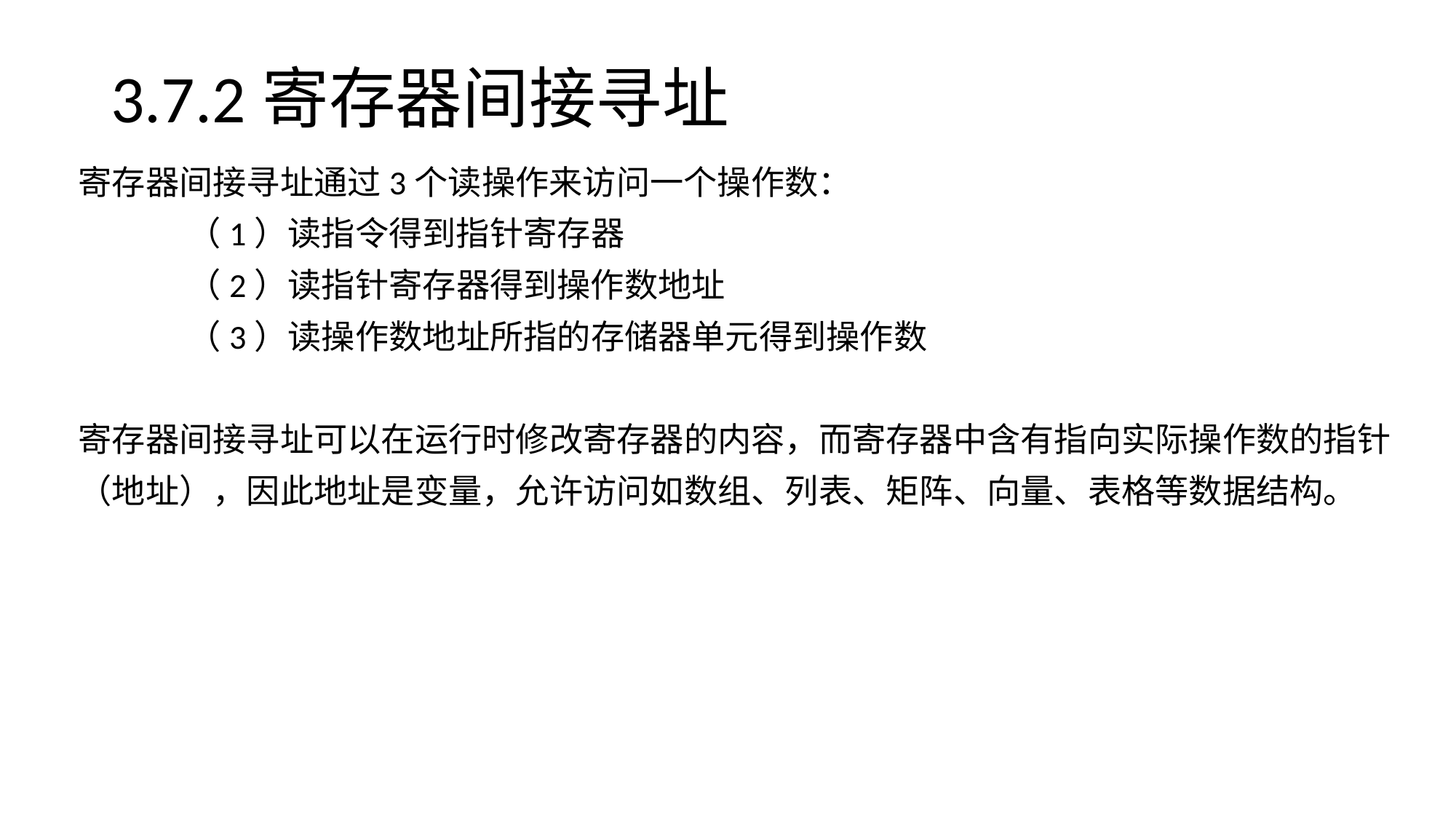

# 3.7.2寄存器间接寻址
寄存器间接寻址通过3个读操作来访问一个操作数：
	（1）读指令得到指针寄存器
	（2）读指针寄存器得到操作数地址
	（3）读操作数地址所指的存储器单元得到操作数

寄存器间接寻址可以在运行时修改寄存器的内容，而寄存器中含有指向实际操作数的指针
（地址），因此地址是变量，允许访问如数组、列表、矩阵、向量、表格等数据结构。